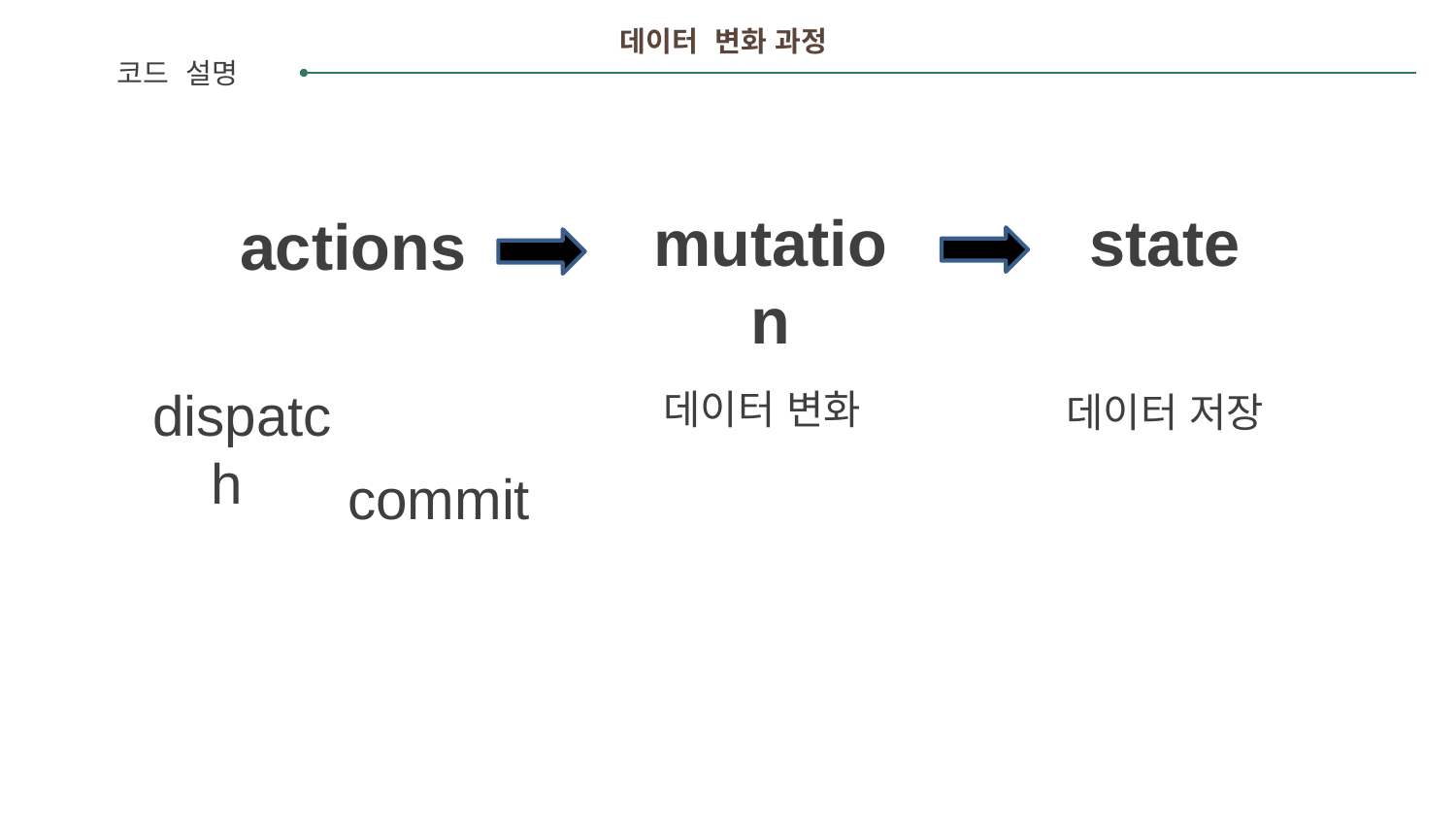

데이터  변화 과정
코드  설명
mutation
state
actions

dispatch
데이터 변화
데이터 저장
commit